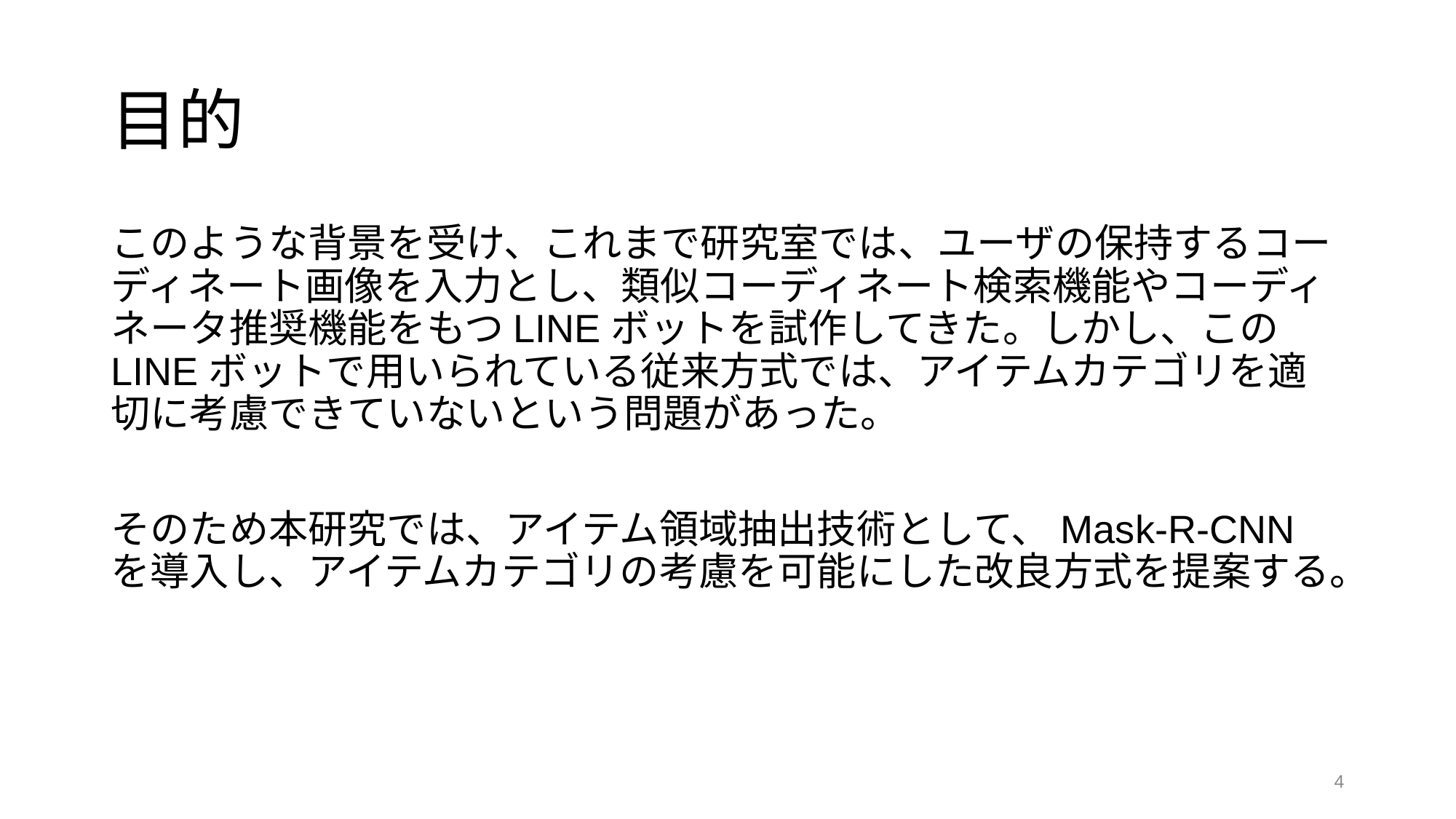

# 目的
このような背景を受け、これまで研究室では、ユーザの保持するコーディネート画像を入力とし、類似コーディネート検索機能やコーディネータ推奨機能をもつLINEボットを試作してきた。しかし、このLINEボットで用いられている従来方式では、アイテムカテゴリを適切に考慮できていないという問題があった。

そのため本研究では、アイテム領域抽出技術として、Mask-R-CNNを導入し、アイテムカテゴリの考慮を可能にした改良方式を提案する。
4